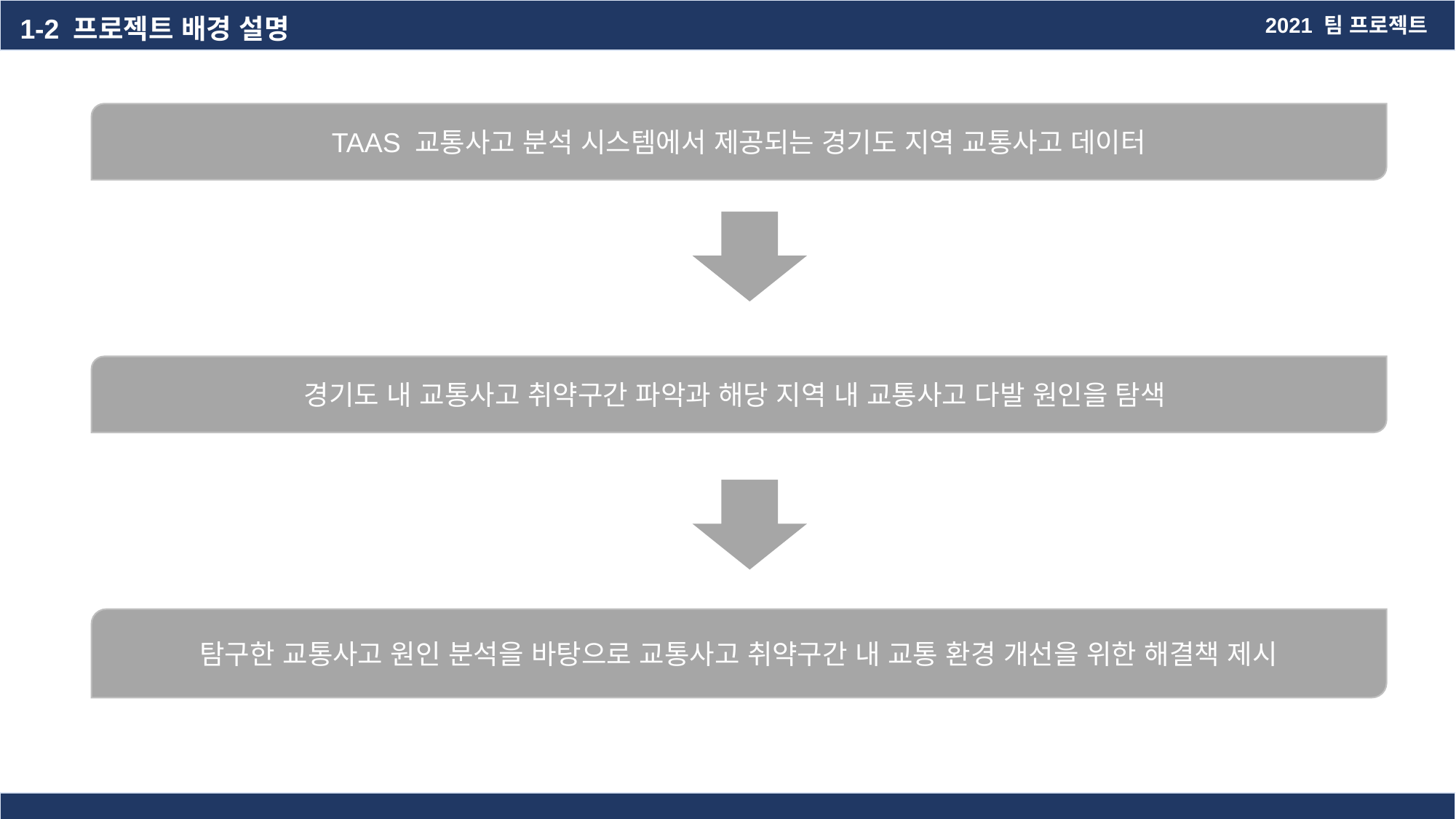

1-2 프로젝트 배경 설명
2021 팀 프로젝트
TAAS 교통사고 분석 시스템에서 제공되는 경기도 지역 교통사고 데이터

경기도 교통 사고 실태 분석과 예방 방안

경기도 내 교통사고 취약구간 파악과 해당 지역 내 교통사고 다발 원인을 탐색

탐구한 교통사고 원인 분석을 바탕으로 교통사고 취약구간 내 교통 환경 개선을 위한 해결책 제시